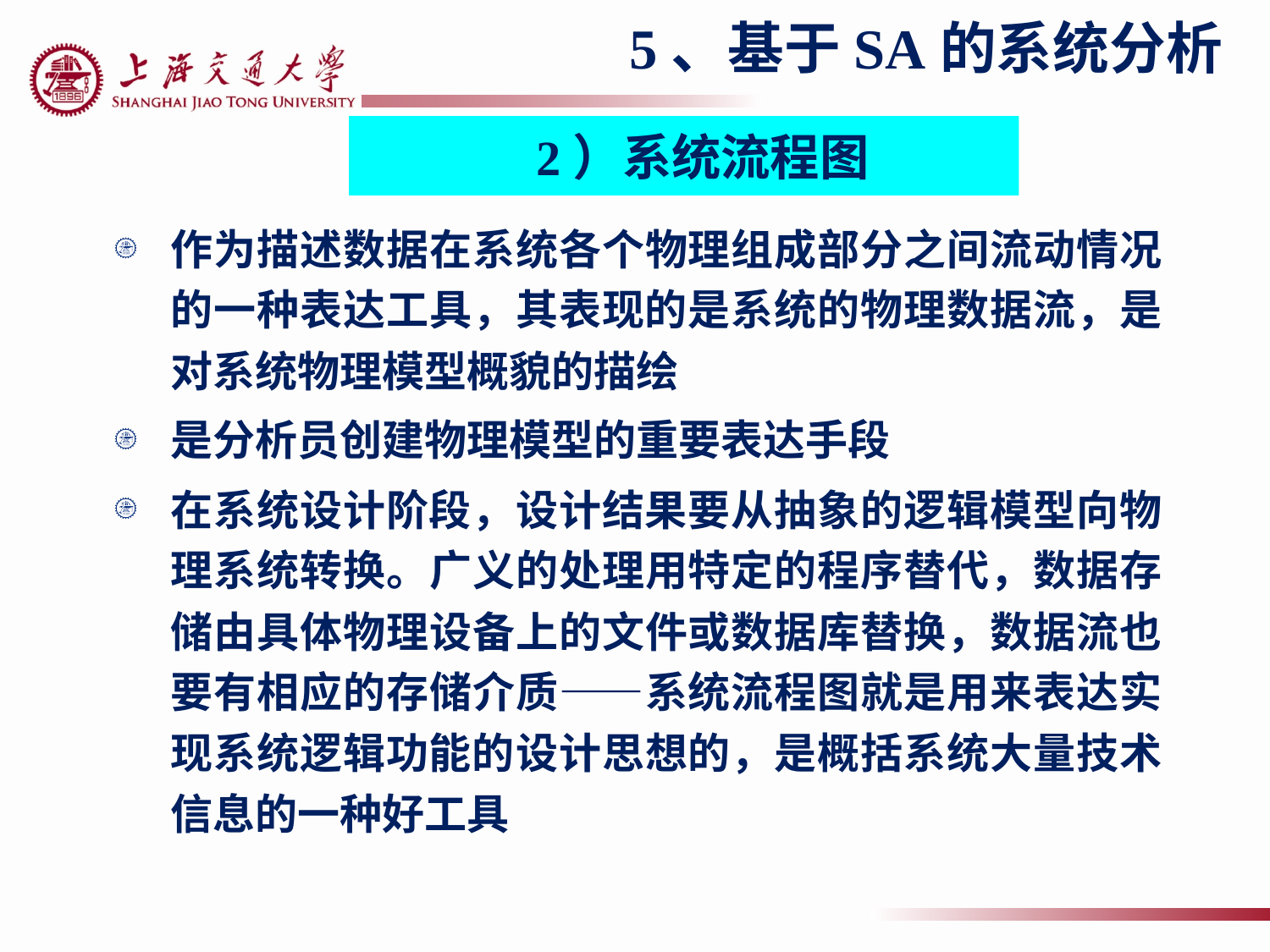

5、基于SA的系统分析
2）系统流程图
作为描述数据在系统各个物理组成部分之间流动情况的一种表达工具，其表现的是系统的物理数据流，是对系统物理模型概貌的描绘
是分析员创建物理模型的重要表达手段
在系统设计阶段，设计结果要从抽象的逻辑模型向物理系统转换。广义的处理用特定的程序替代，数据存储由具体物理设备上的文件或数据库替换，数据流也要有相应的存储介质——系统流程图就是用来表达实现系统逻辑功能的设计思想的，是概括系统大量技术信息的一种好工具